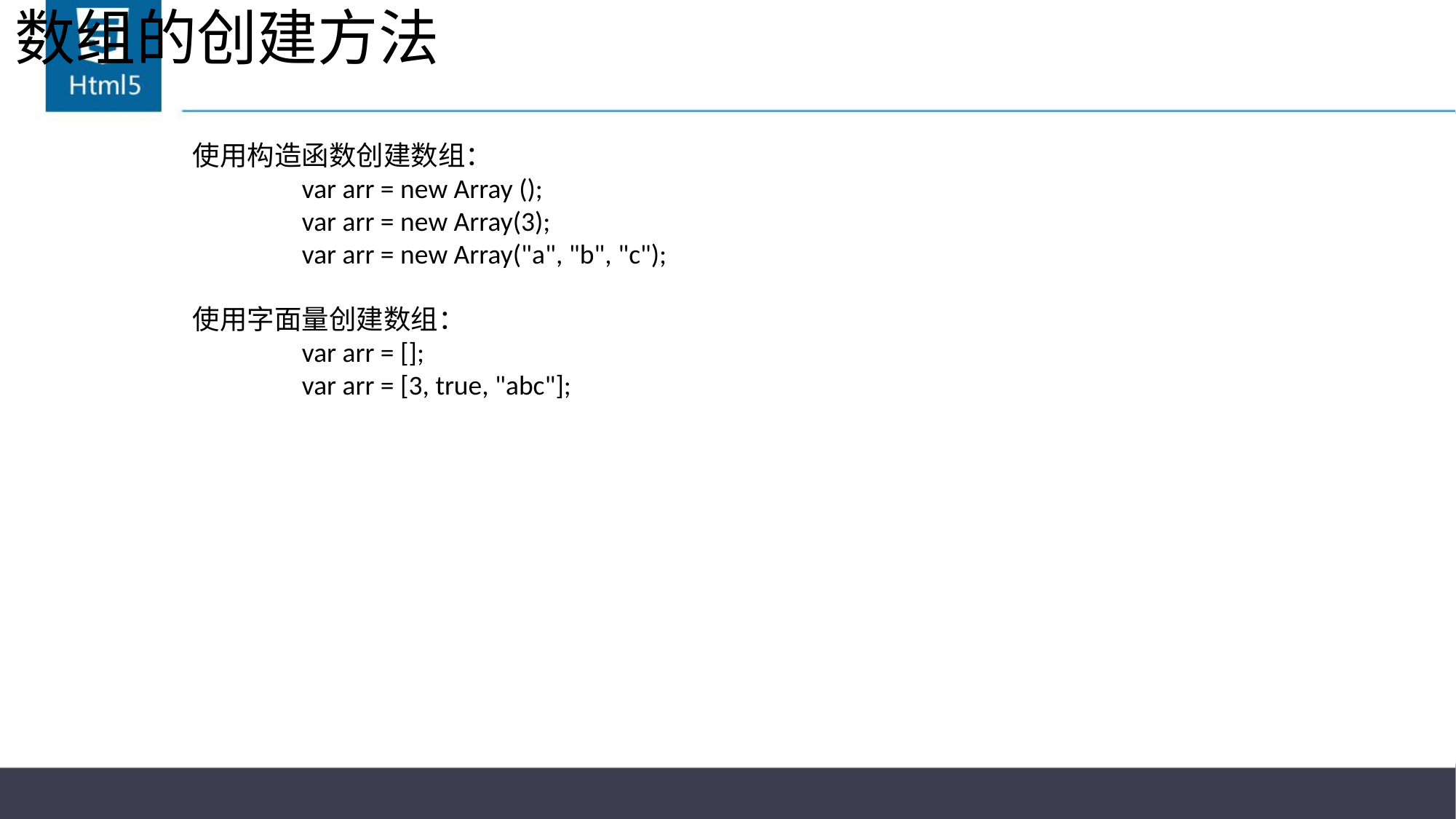

# 数组的创建方法
使用构造函数创建数组：
	var arr = new Array ();
	var arr = new Array(3);
	var arr = new Array("a", "b", "c");

使用字面量创建数组：
	var arr = [];
	var arr = [3, true, "abc"];